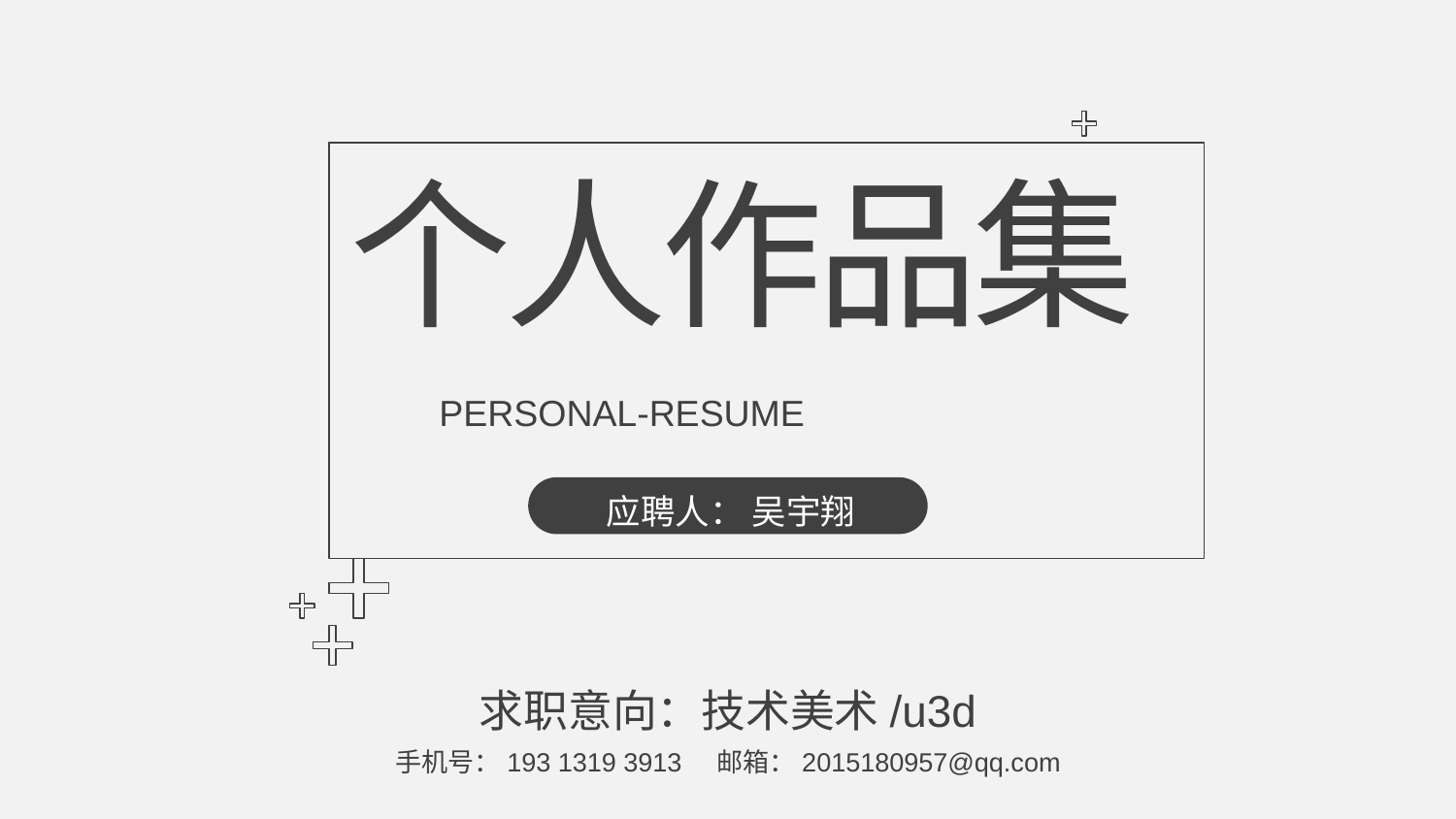

个人作品集
PERSONAL-RESUME
应聘人： 吴宇翔

求职意向：技术美术/u3d
手机号：193 1319 3913    邮箱：2015180957@qq.com